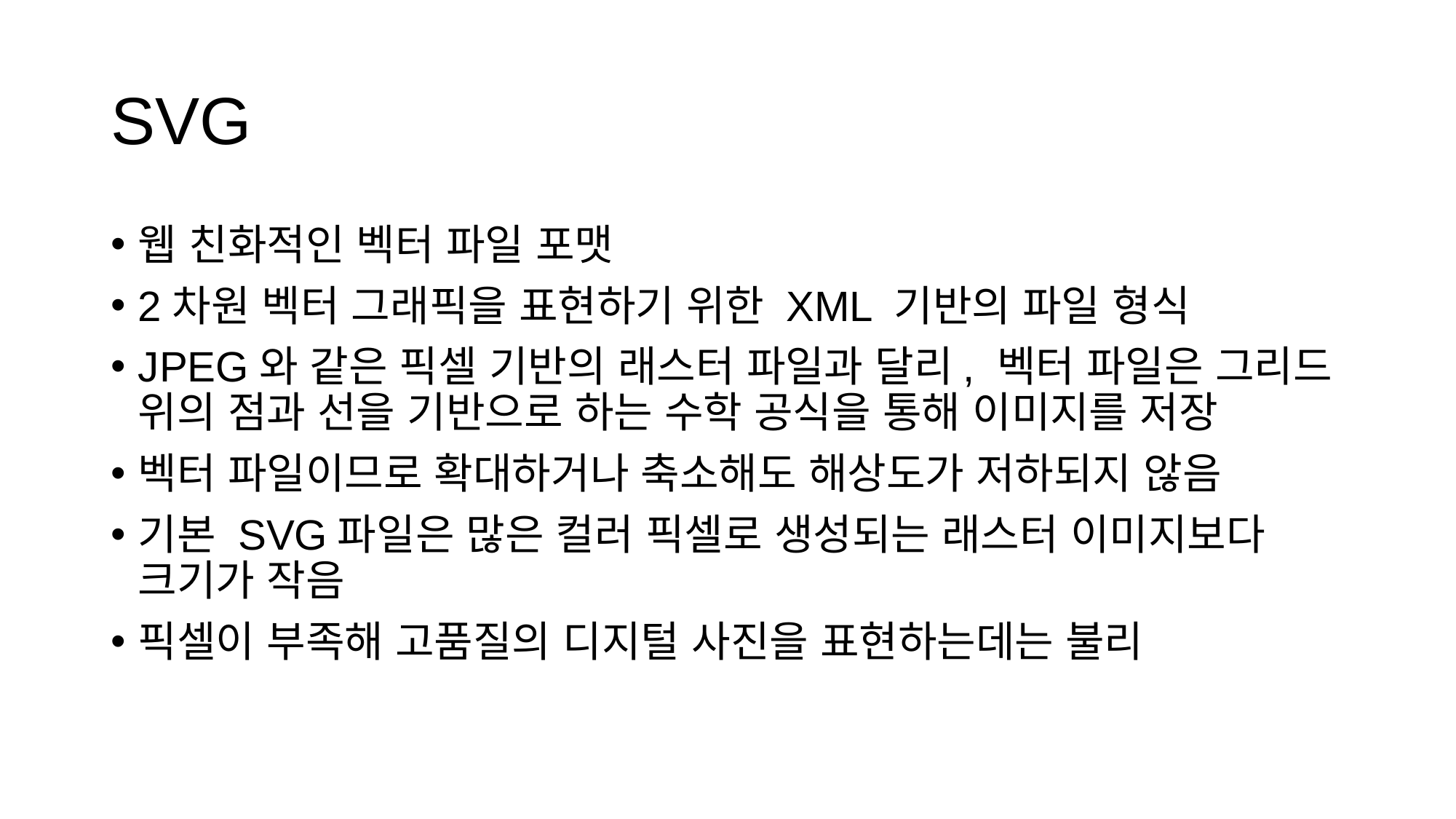

# SVG
웹 친화적인 벡터 파일 포맷
2차원 벡터 그래픽을 표현하기 위한 XML 기반의 파일 형식
JPEG와 같은 픽셀 기반의 래스터 파일과 달리, 벡터 파일은 그리드 위의 점과 선을 기반으로 하는 수학 공식을 통해 이미지를 저장
벡터 파일이므로 확대하거나 축소해도 해상도가 저하되지 않음
기본 SVG파일은 많은 컬러 픽셀로 생성되는 래스터 이미지보다 크기가 작음
픽셀이 부족해 고품질의 디지털 사진을 표현하는데는 불리